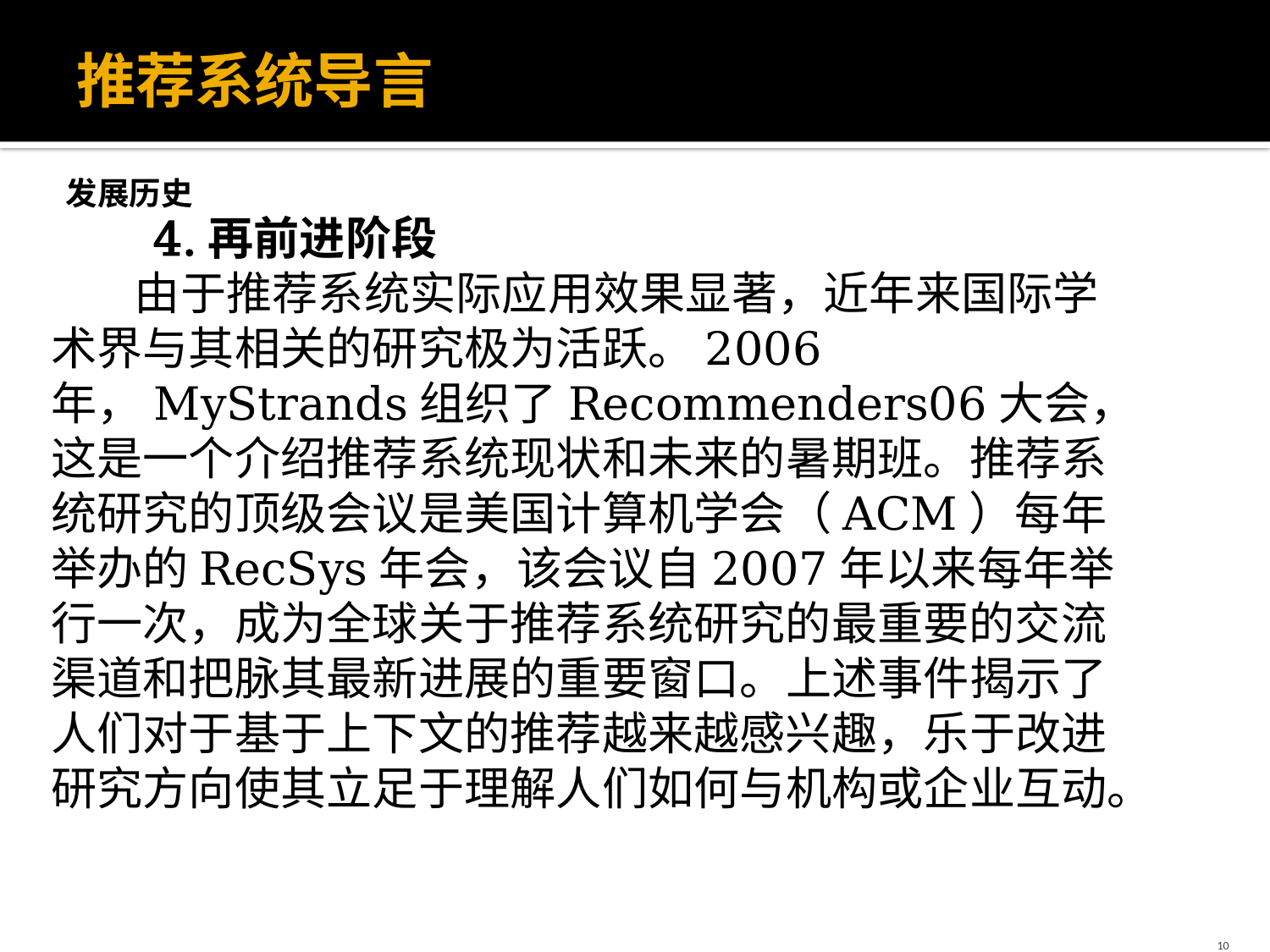

# 推荐系统导言

       4.再前进阶段
       由于推荐系统实际应用效果显著，近年来国际学术界与其相关的研究极为活跃。2006年，MyStrands组织了Recommenders06大会，这是一个介绍推荐系统现状和未来的暑期班。推荐系统研究的顶级会议是美国计算机学会（ACM）每年举办的RecSys年会，该会议自2007年以来每年举行一次，成为全球关于推荐系统研究的最重要的交流渠道和把脉其最新进展的重要窗口。上述事件揭示了人们对于基于上下文的推荐越来越感兴趣，乐于改进研究方向使其立足于理解人们如何与机构或企业互动。
发展历史
10